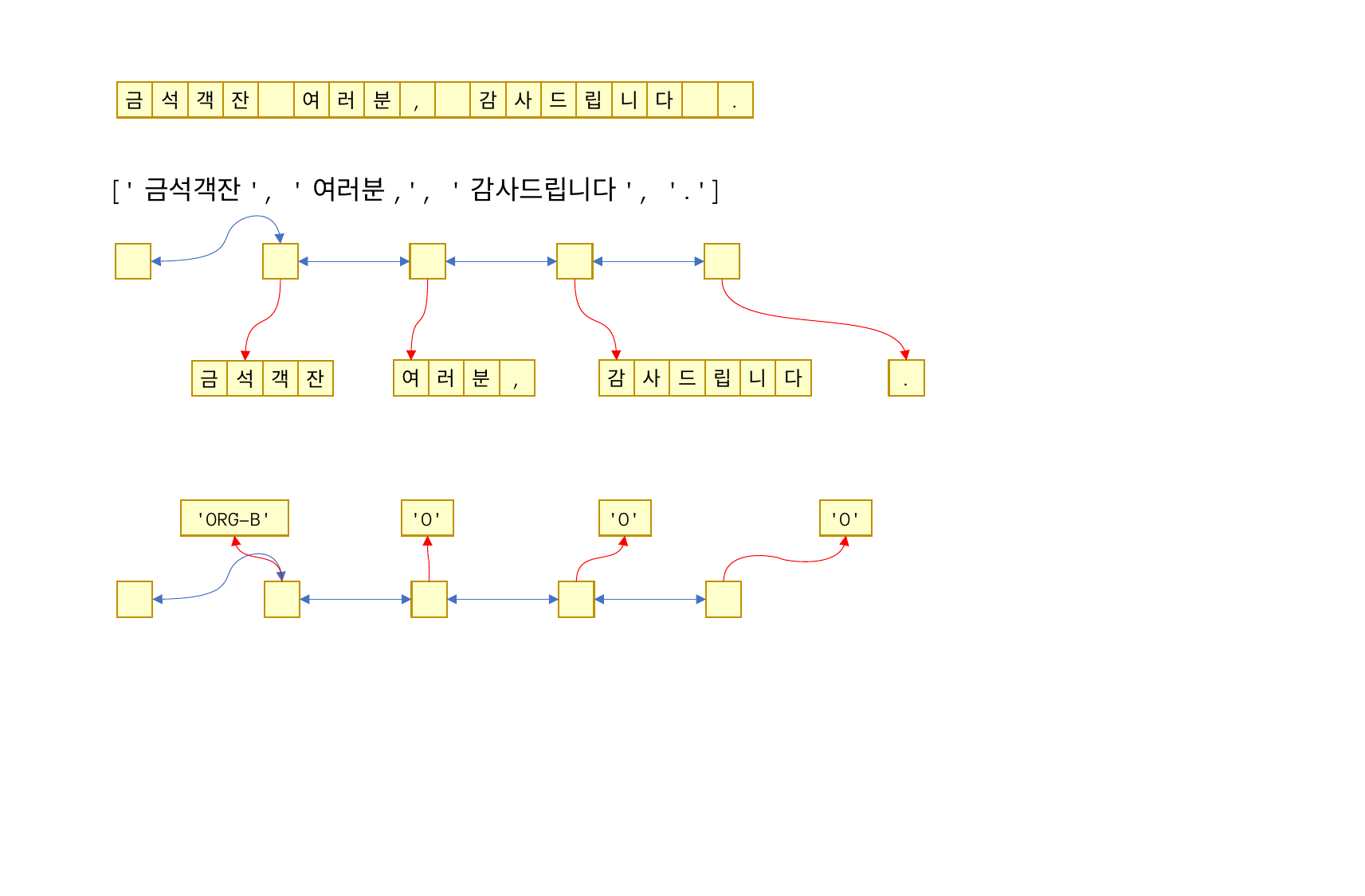

금
석
객
잔

여
러
분
,

감
사
드
립
니
다

.
['금석객잔', '여러분,', '감사드립니다', '.']

여
러
분
,
감
사
드
립
니
다
.
금
석
객
잔
'ORG-B'
'O'
'O'
'O'